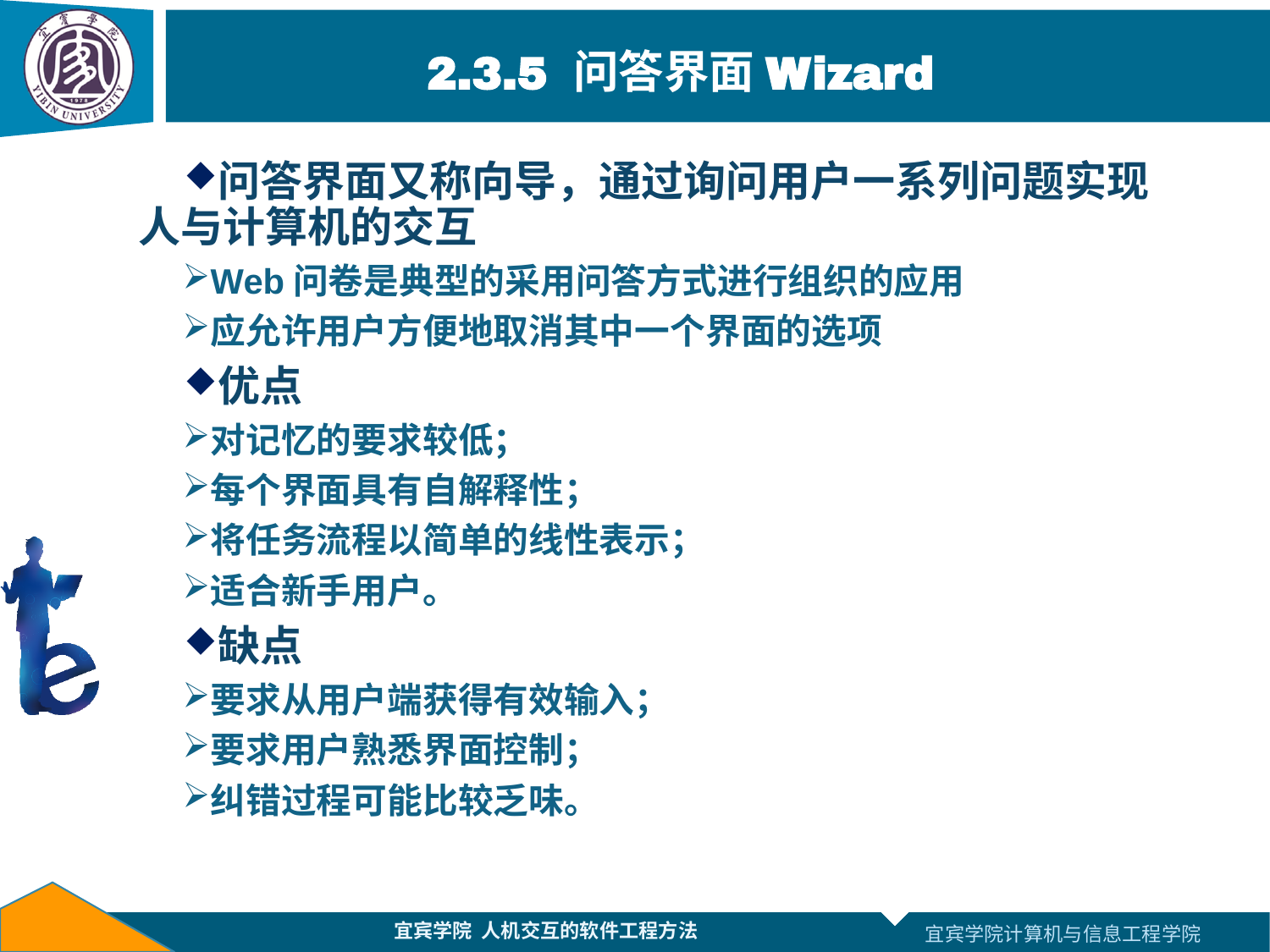

# 2.3.5 问答界面Wizard
问答界面又称向导，通过询问用户一系列问题实现人与计算机的交互
Web问卷是典型的采用问答方式进行组织的应用
应允许用户方便地取消其中一个界面的选项
优点
对记忆的要求较低；
每个界面具有自解释性；
将任务流程以简单的线性表示；
适合新手用户。
缺点
要求从用户端获得有效输入；
要求用户熟悉界面控制；
纠错过程可能比较乏味。

15
宜宾学院  人机交互的软件工程方法